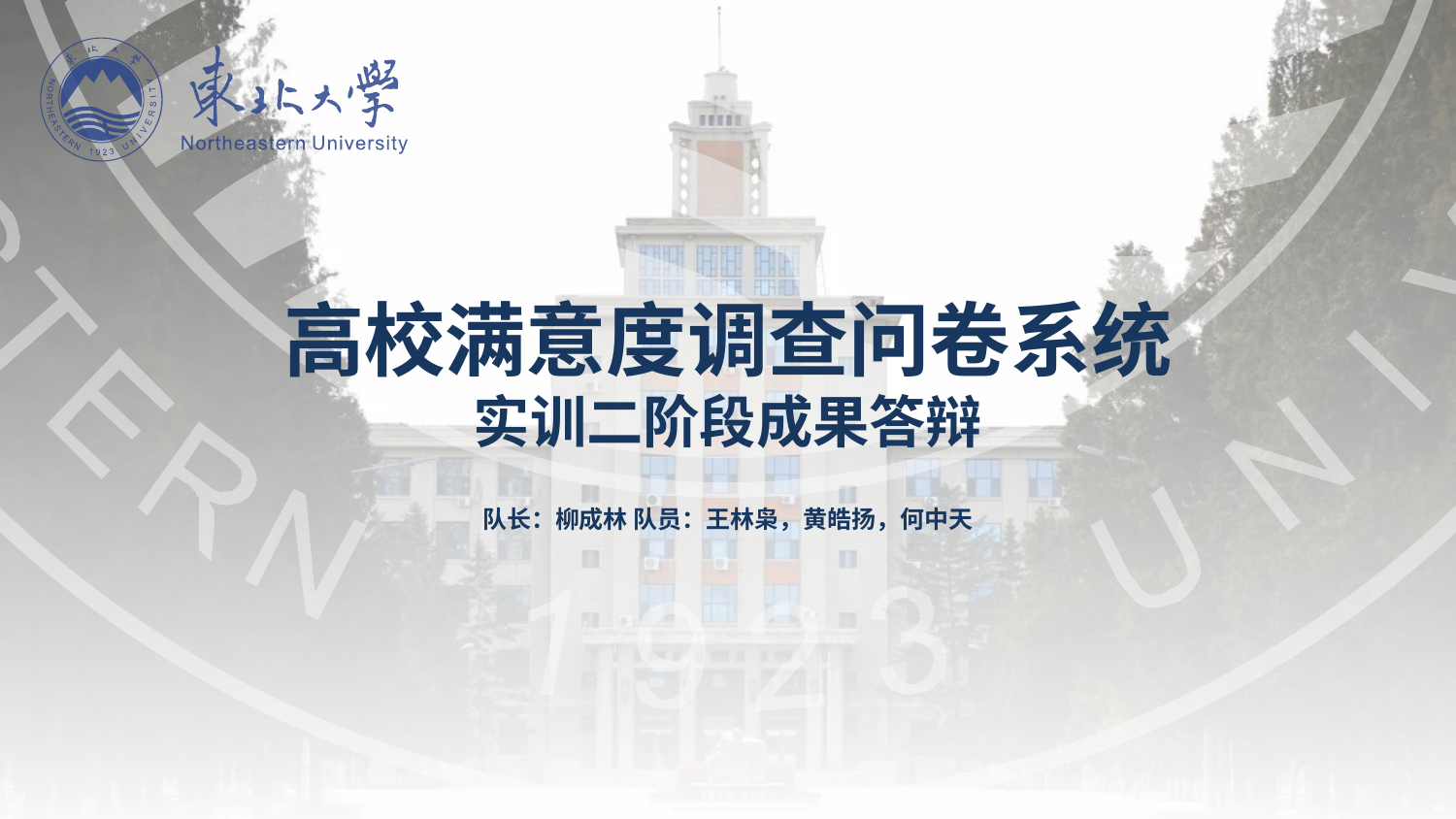

# 高校满意度调查问卷系统 实训二阶段成果答辩
队长：柳成林 队员：王林枭，黄皓扬，何中天